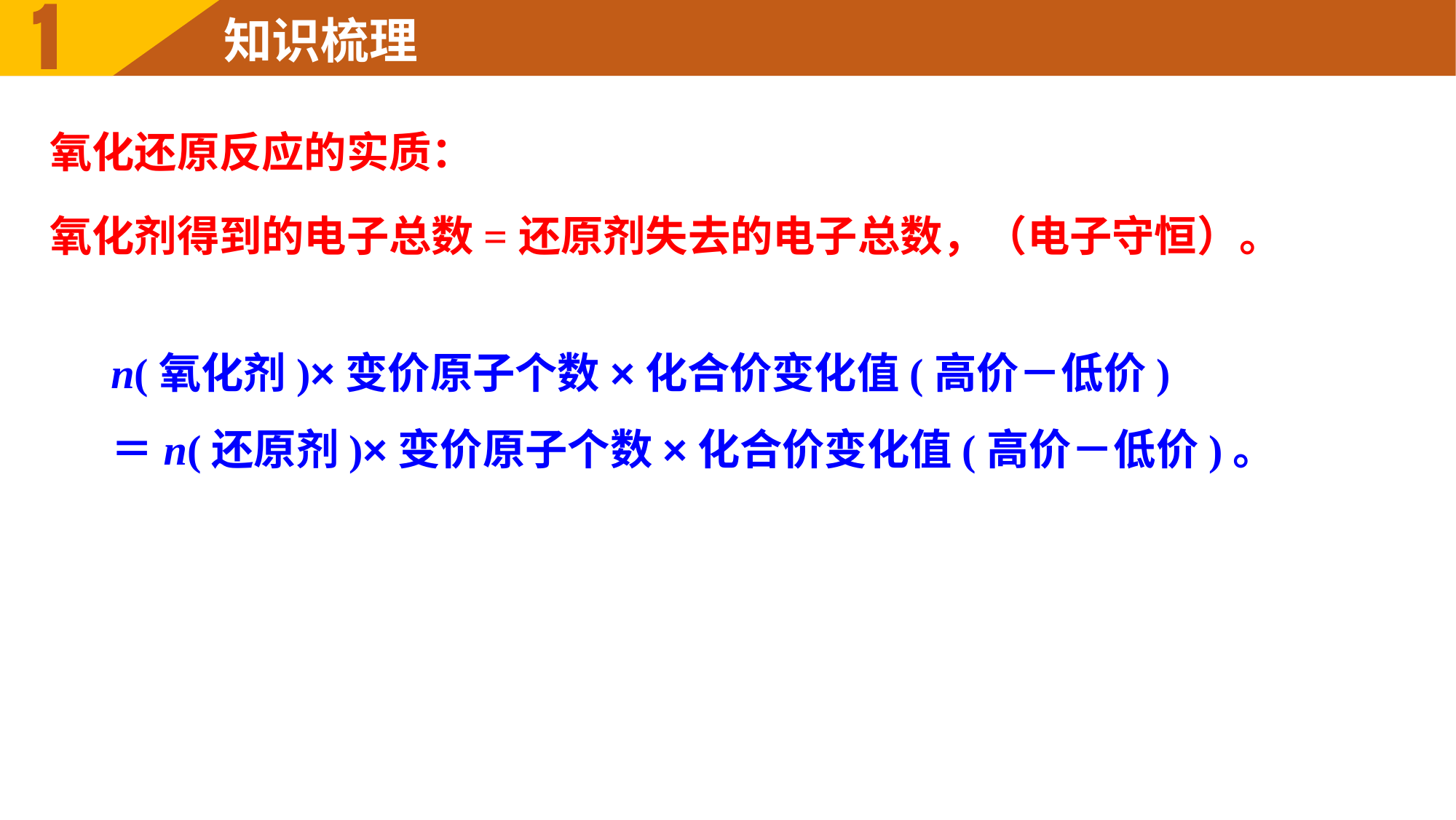

氧化还原反应的实质：
氧化剂得到的电子总数=还原剂失去的电子总数，（电子守恒）。
n(氧化剂)×变价原子个数×化合价变化值(高价－低价)
＝n(还原剂)×变价原子个数×化合价变化值(高价－低价)。